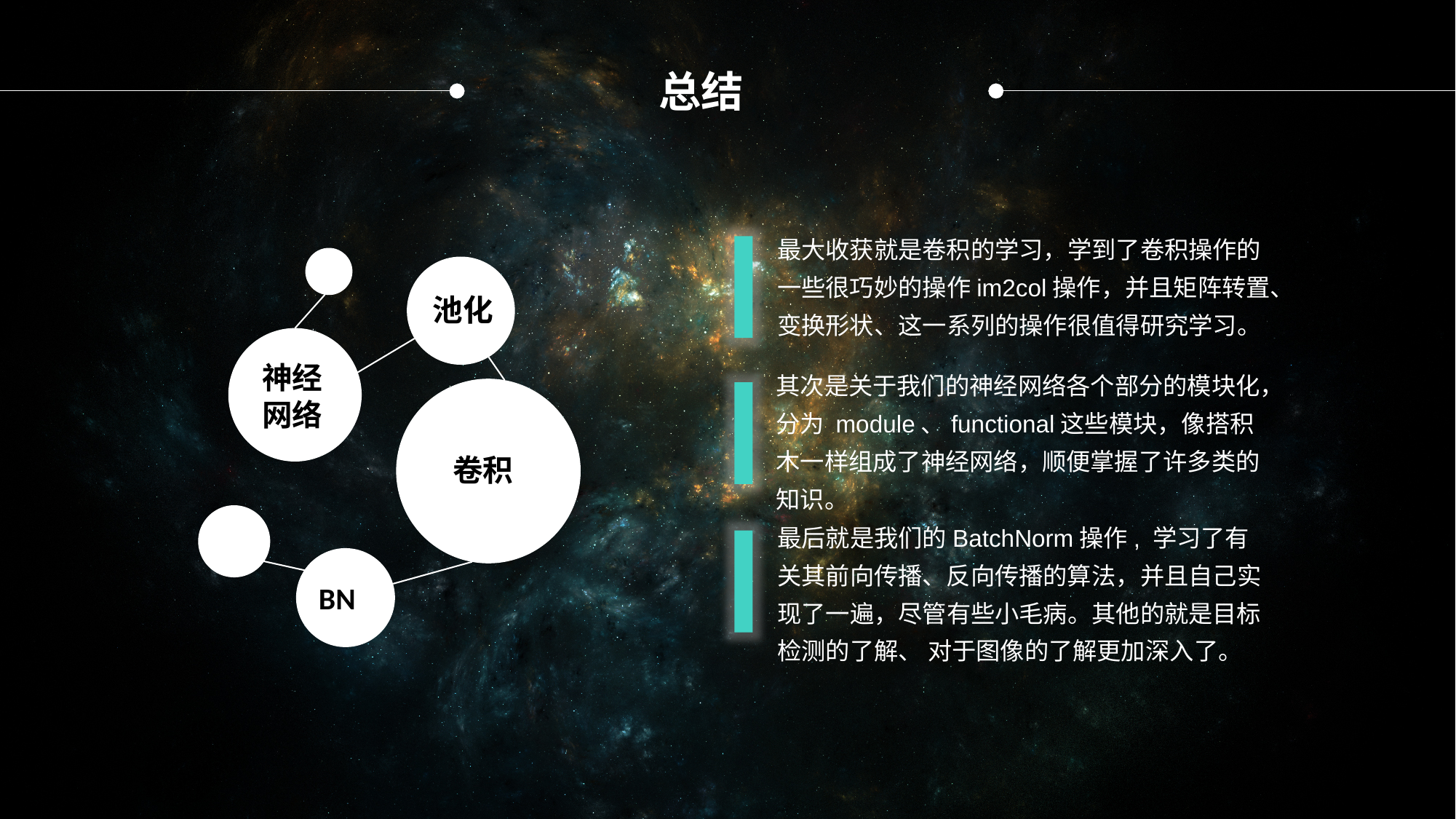

总结
最大收获就是卷积的学习，学到了卷积操作的一些很巧妙的操作im2col操作，并且矩阵转置、变换形状、这一系列的操作很值得研究学习。

池化

神经
网络
其次是关于我们的神经网络各个部分的模块化，分为 module、functional这些模块，像搭积木一样组成了神经网络，顺便掌握了许多类的知识。

卷积

最后就是我们的BatchNorm操作, 学习了有关其前向传播、反向传播的算法，并且自己实现了一遍，尽管有些小毛病。其他的就是目标检测的了解、 对于图像的了解更加深入了。

BN